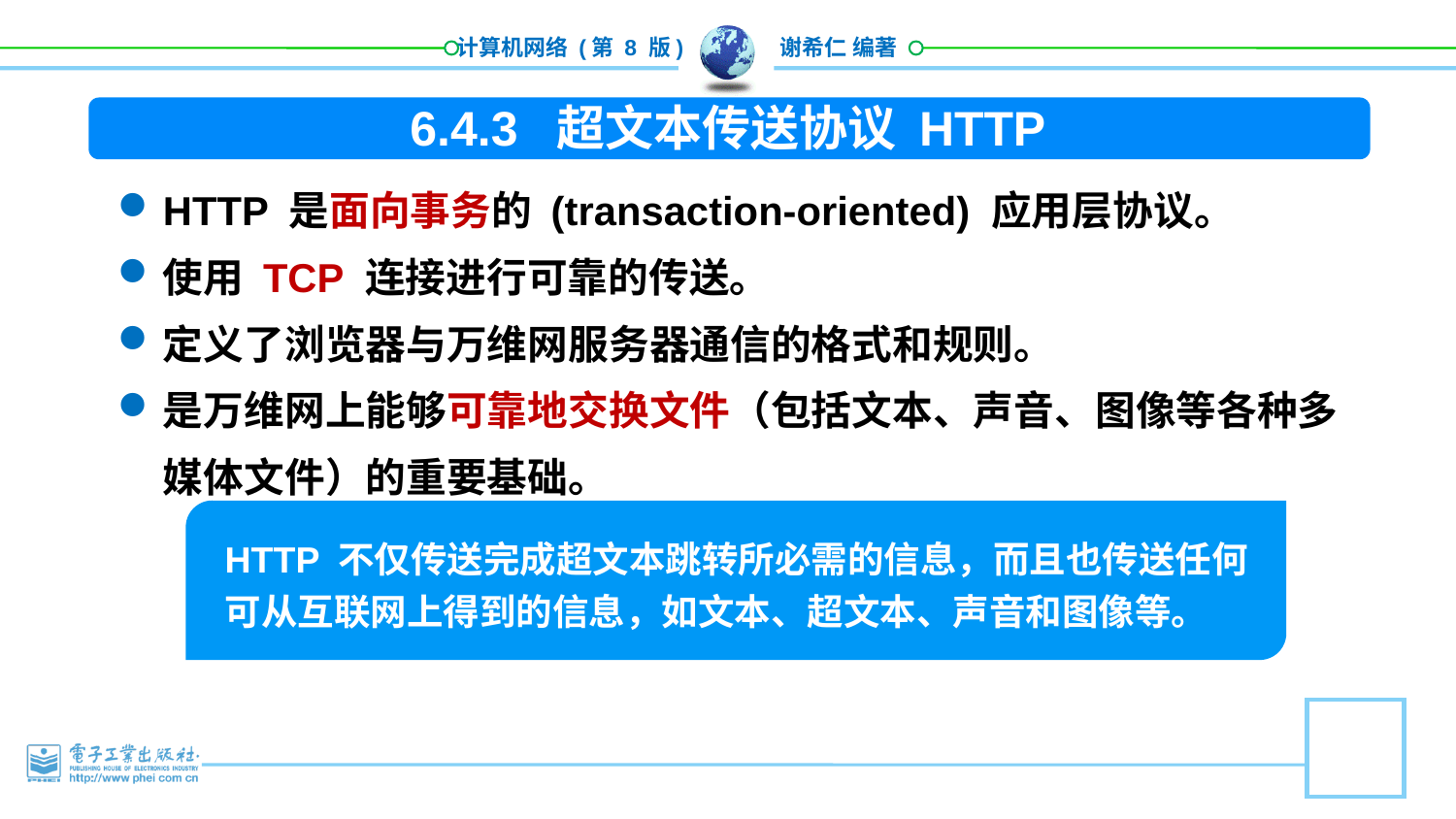

6.4.3  超文本传送协议 HTTP

HTTP 是面向事务的 (transaction-oriented) 应用层协议。
使用 TCP 连接进行可靠的传送。
定义了浏览器与万维网服务器通信的格式和规则。
是万维网上能够可靠地交换文件（包括文本、声音、图像等各种多媒体文件）的重要基础。

HTTP 不仅传送完成超文本跳转所必需的信息，而且也传送任何可从互联网上得到的信息，如文本、超文本、声音和图像等。